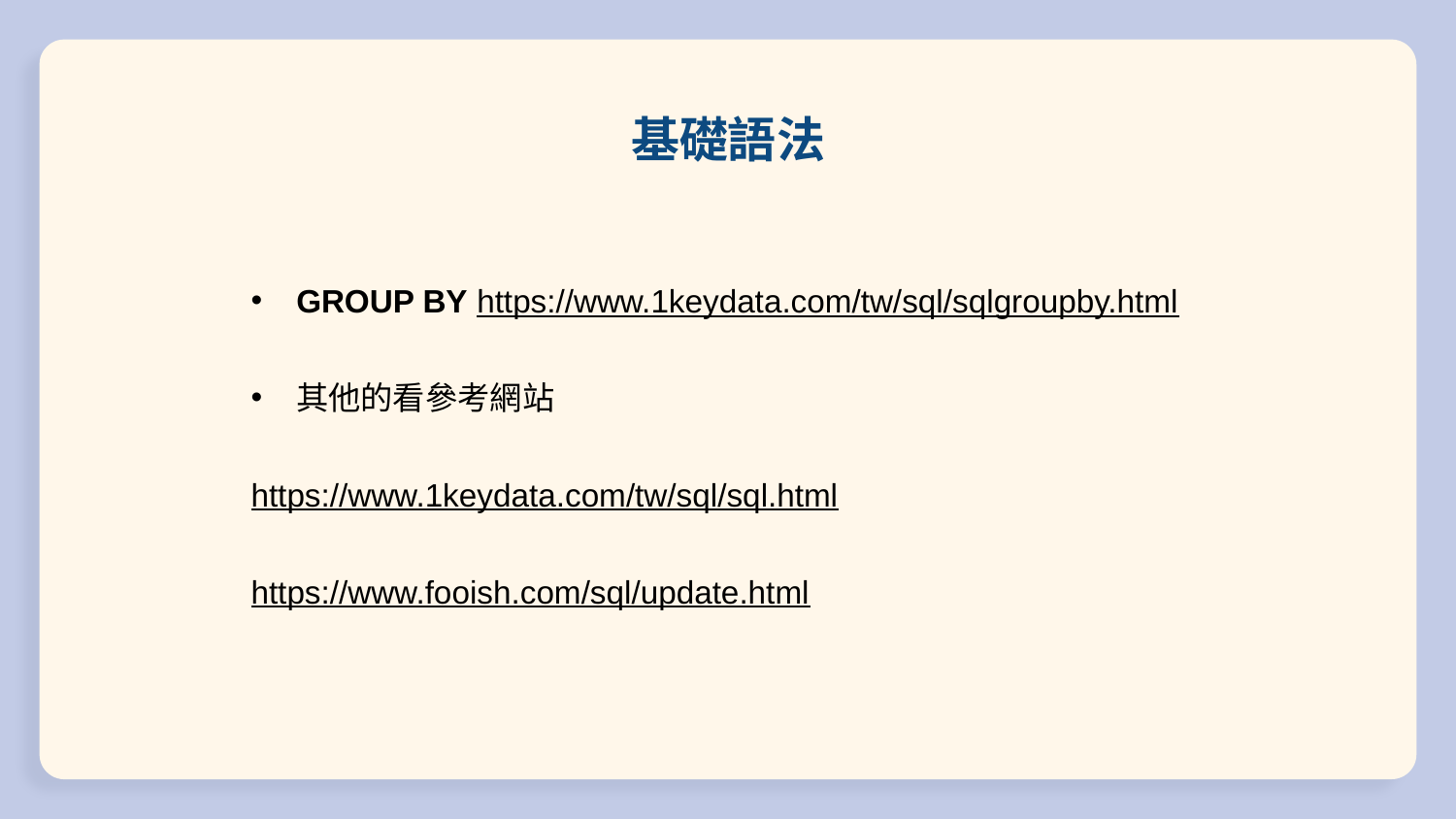

# 基礎語法
GROUP BY https://www.1keydata.com/tw/sql/sqlgroupby.html
其他的看參考網站
https://www.1keydata.com/tw/sql/sql.html
https://www.fooish.com/sql/update.html